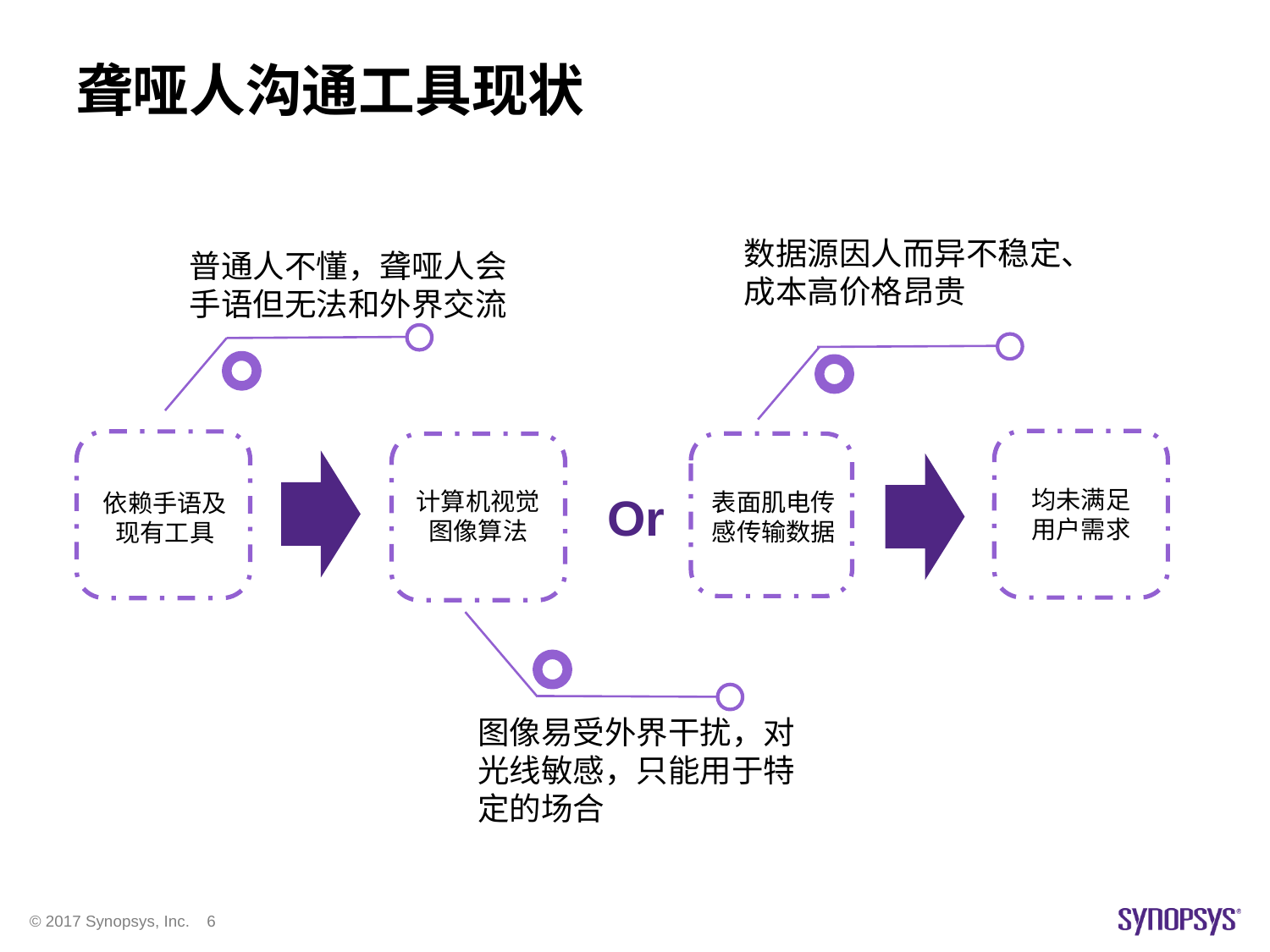

聋哑人沟通工具现状
数据源因人而异不稳定、成本高价格昂贵

普通人不懂，聋哑人会手语但无法和外界交流

计算机视觉图像算法

均未满足用户需求
Or
表面肌电传感传输数据
依赖手语及现有工具

图像易受外界干扰，对光线敏感，只能用于特定的场合